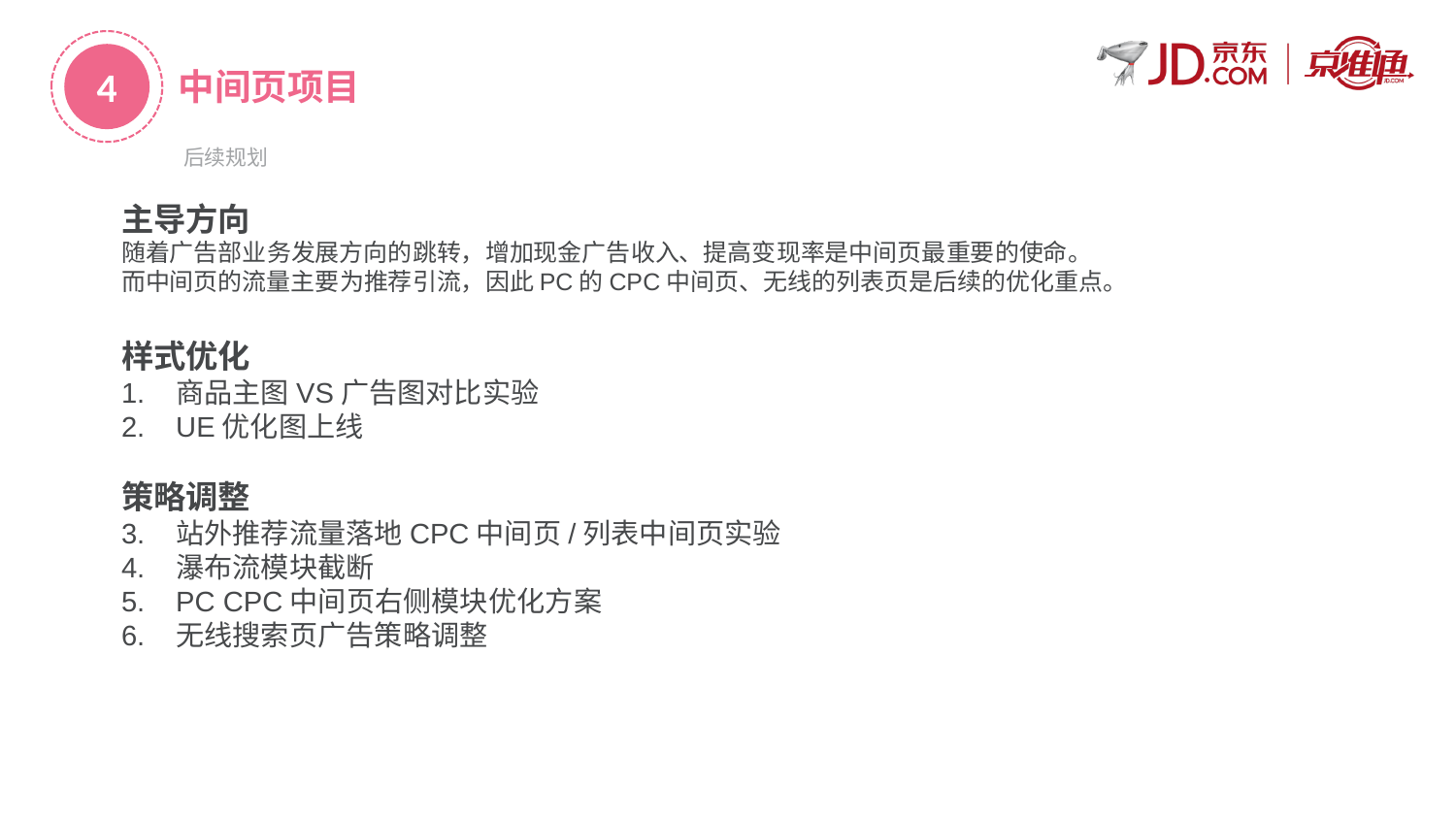

4
中间页项目
后续规划
主导方向
随着广告部业务发展方向的跳转，增加现金广告收入、提高变现率是中间页最重要的使命。
而中间页的流量主要为推荐引流，因此PC的CPC中间页、无线的列表页是后续的优化重点。
样式优化
商品主图VS广告图对比实验
UE优化图上线

策略调整
站外推荐流量落地CPC中间页/列表中间页实验
瀑布流模块截断
PC CPC中间页右侧模块优化方案
无线搜索页广告策略调整